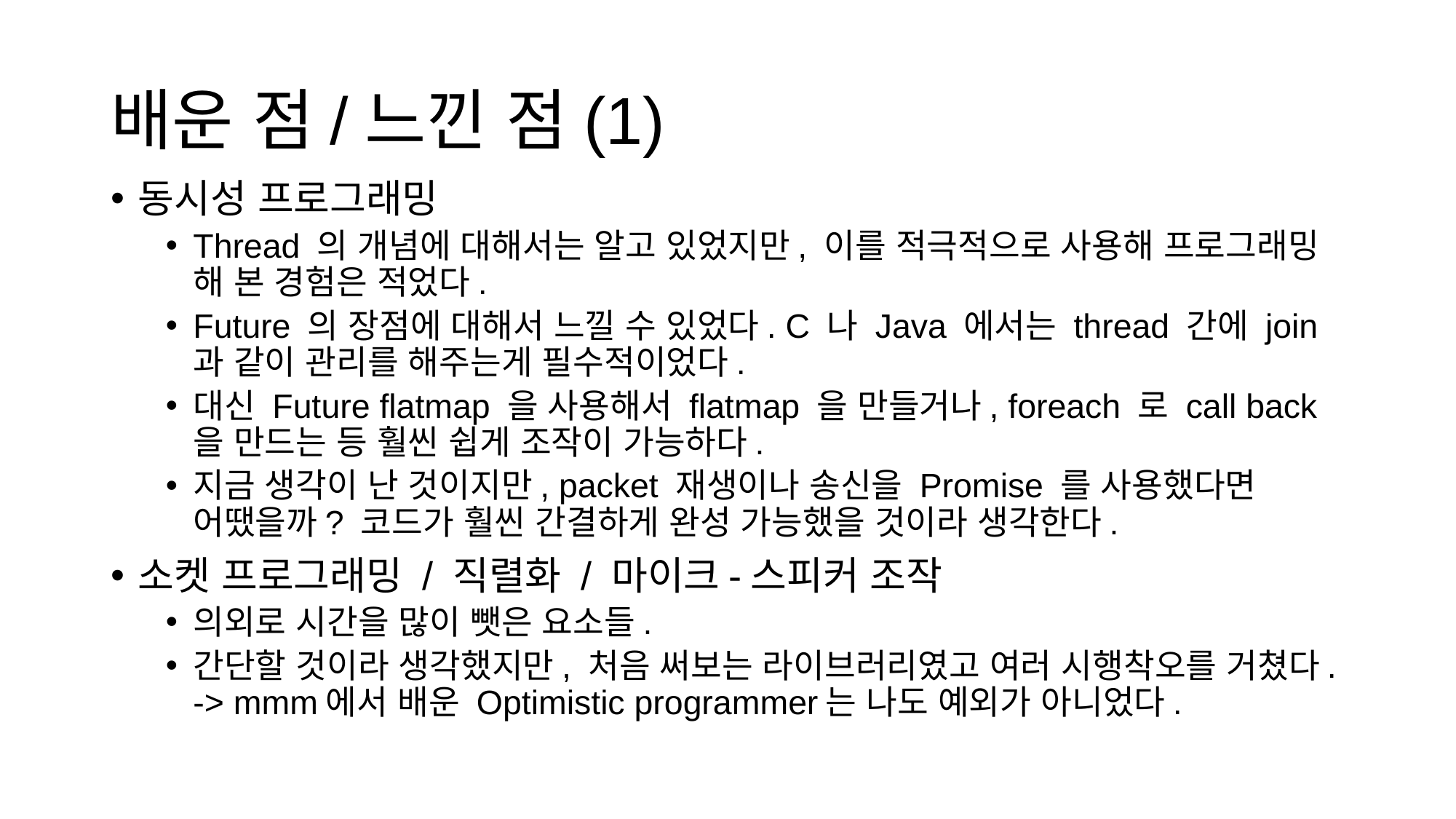

# 배운 점/느낀 점(1)
동시성 프로그래밍
Thread 의 개념에 대해서는 알고 있었지만, 이를 적극적으로 사용해 프로그래밍 해 본 경험은 적었다.
Future 의 장점에 대해서 느낄 수 있었다. C 나 Java 에서는 thread 간에 join 과 같이 관리를 해주는게 필수적이었다.
대신 Future flatmap 을 사용해서 flatmap 을 만들거나, foreach 로 call back을 만드는 등 훨씬 쉽게 조작이 가능하다.
지금 생각이 난 것이지만, packet 재생이나 송신을 Promise 를 사용했다면 어땠을까? 코드가 훨씬 간결하게 완성 가능했을 것이라 생각한다.
소켓 프로그래밍 / 직렬화 / 마이크-스피커 조작
의외로 시간을 많이 뺏은 요소들.
간단할 것이라 생각했지만, 처음 써보는 라이브러리였고 여러 시행착오를 거쳤다. -> mmm에서 배운 Optimistic programmer는 나도 예외가 아니었다.